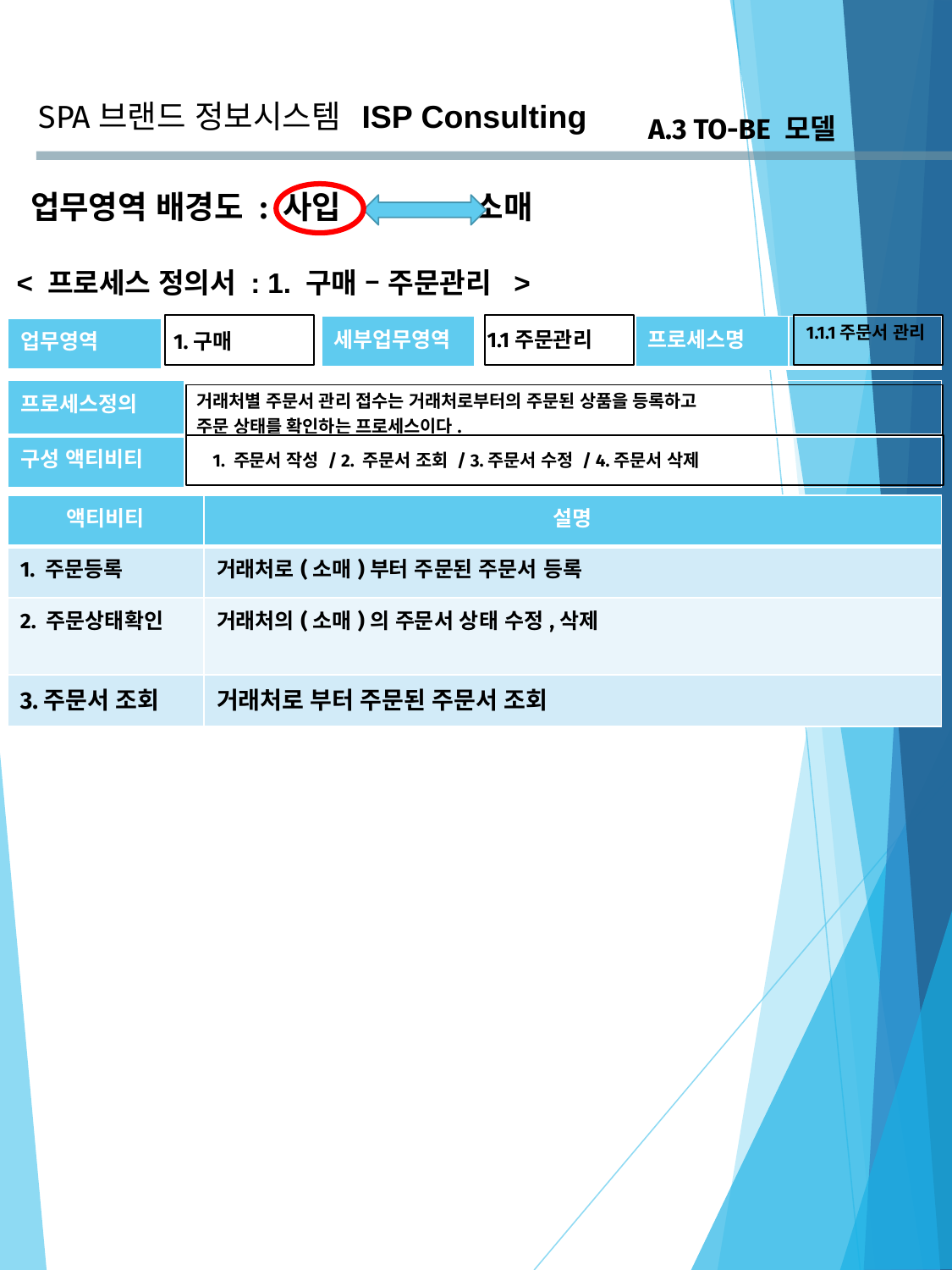

SPA브랜드 정보시스템
ISP Consulting
A.3 TO-BE 모델
업무영역 배경도 : 사입               소매

< 프로세스 정의서 : 1. 구매 – 주문관리  >

1.1.1주문서 관리
| 세부업무영역 | 1.1주문관리 |
| --- | --- |
| 프로세스명 |  |
| --- | --- |
| 업무영역 | 1.구매 |
| --- | --- |
| 프로세스정의 | 거래처별 주문서 관리 접수는 거래처로부터의 주문된 상품을 등록하고 주문 상태를 확인하는 프로세스이다. |
| --- | --- |
| 구성 액티비티 |  |

1. 주문서 작성 / 2. 주문서 조회 / 3.주문서 수정 / 4.주문서 삭제

| 액티비티 | 설명 |
| --- | --- |
| 1. 주문등록 | 거래처로(소매)부터 주문된 주문서 등록 |
| 2. 주문상태확인 | 거래처의(소매)의 주문서 상태 수정,삭제 |
| 3.주문서 조회 | 거래처로 부터 주문된 주문서 조회 |